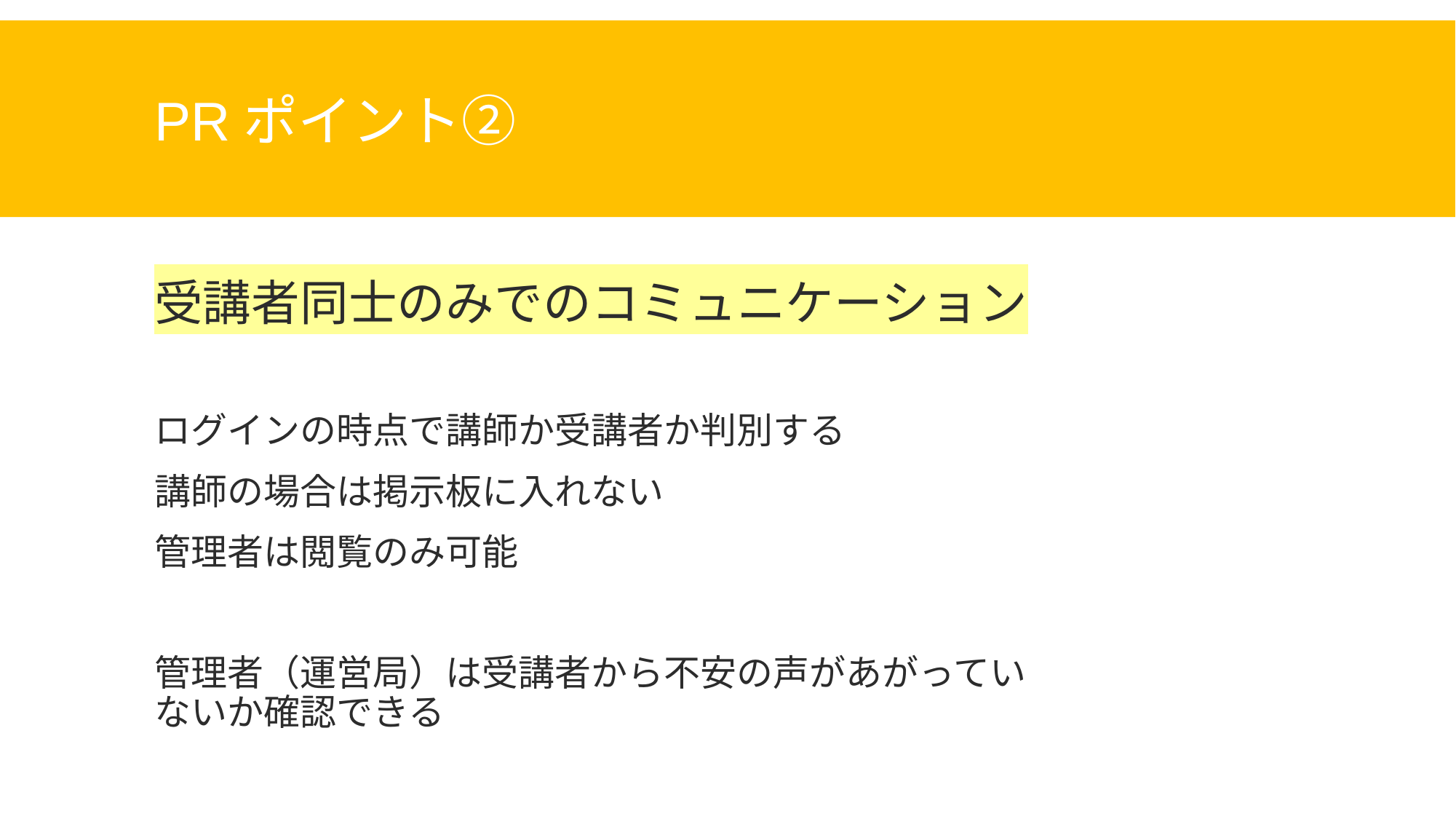

# PRポイント②
受講者同士のみでのコミュニケーション

ログインの時点で講師か受講者か判別する
講師の場合は掲示板に入れない
管理者は閲覧のみ可能

管理者（運営局）は受講者から不安の声があがっていないか確認できる

10